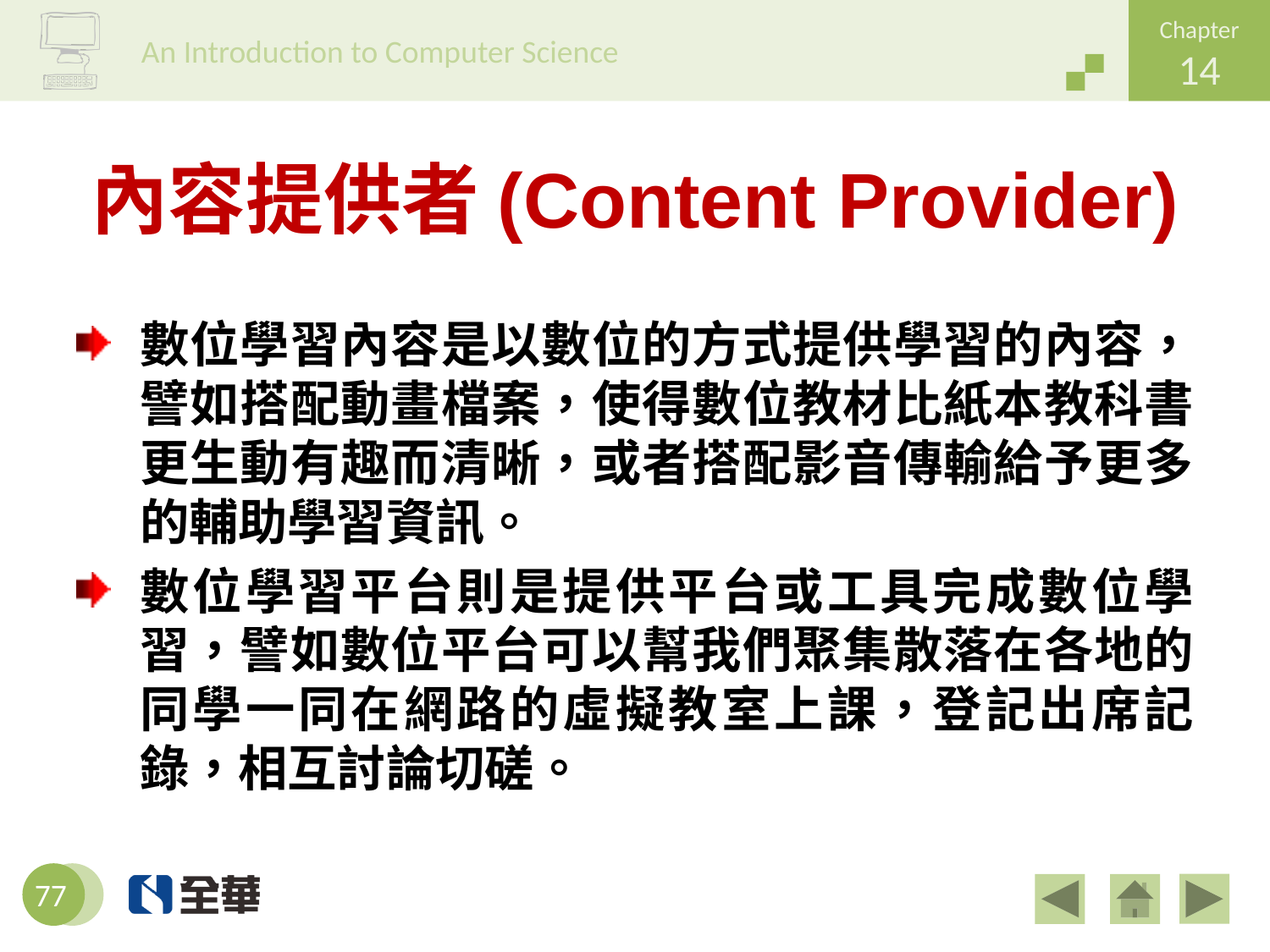

# 內容提供者(Content Provider)
數位學習內容是以數位的方式提供學習的內容，譬如搭配動畫檔案，使得數位教材比紙本教科書更生動有趣而清晰，或者搭配影音傳輸給予更多的輔助學習資訊。
數位學習平台則是提供平台或工具完成數位學習，譬如數位平台可以幫我們聚集散落在各地的同學一同在網路的虛擬教室上課，登記出席記錄，相互討論切磋。